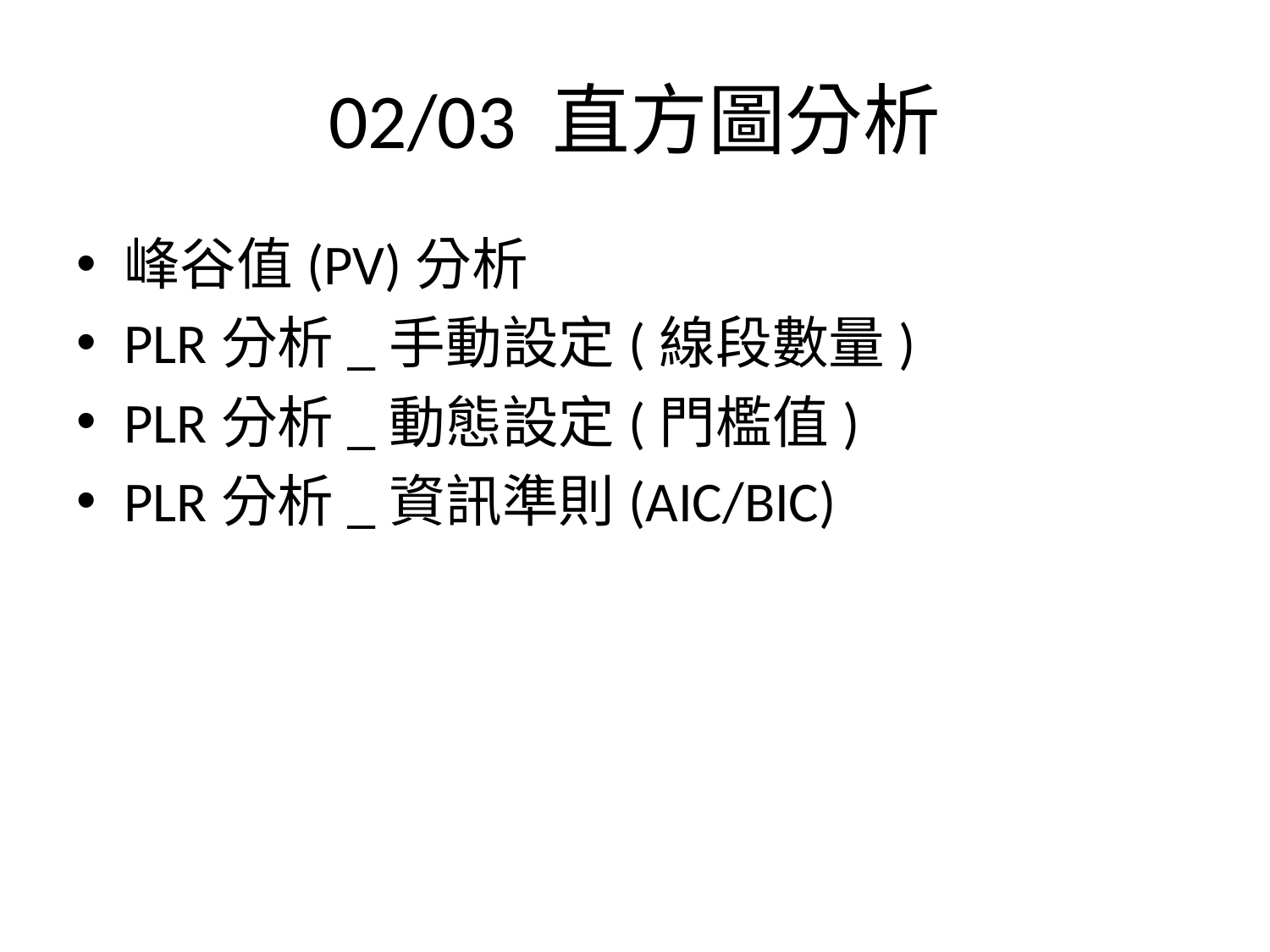

# 02/03 直方圖分析
峰谷值(PV)分析
PLR分析_手動設定(線段數量)
PLR分析_動態設定(門檻值)
PLR分析_資訊準則(AIC/BIC)